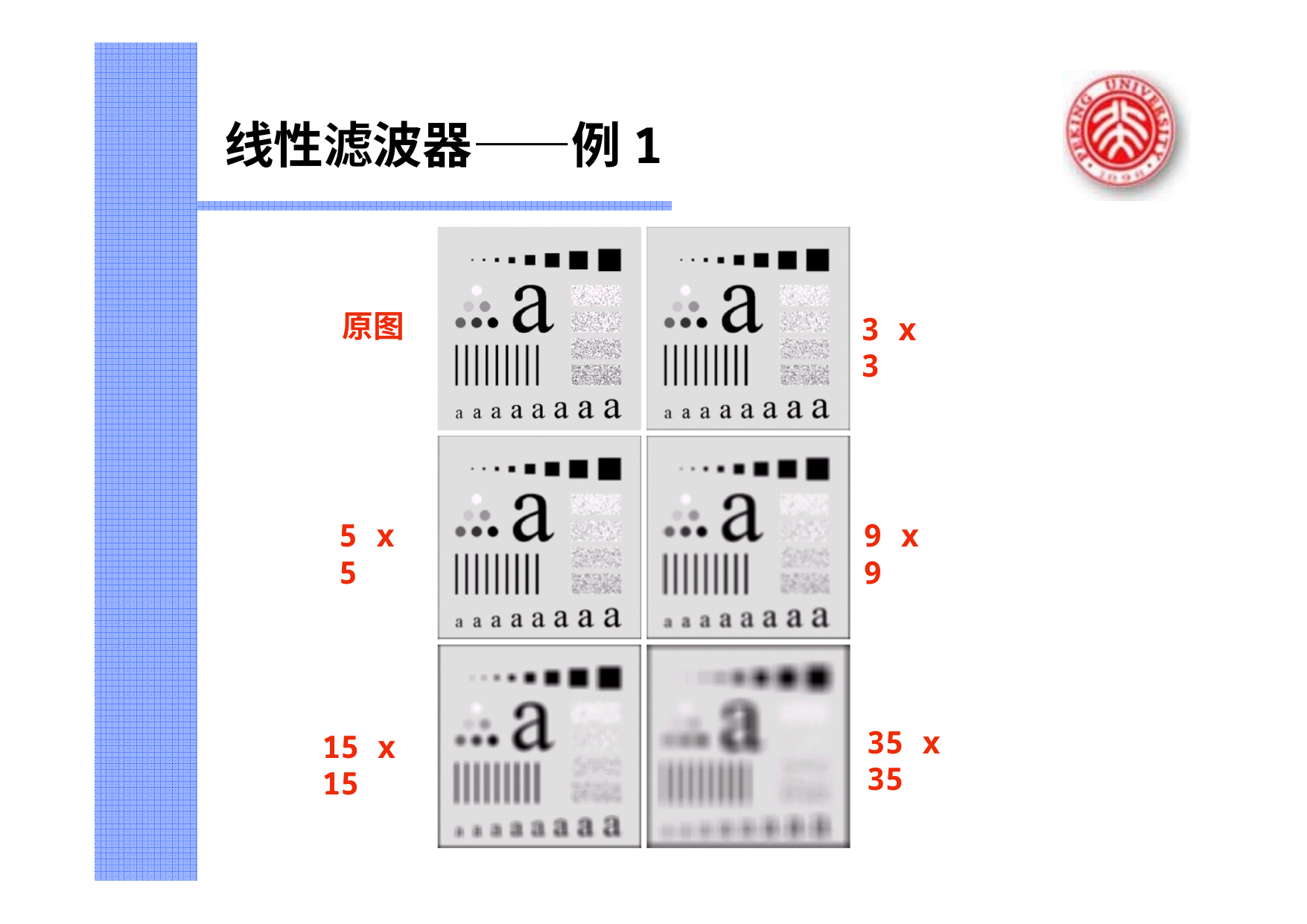

# 线性滤波器——例1

原图
3 x 3
5 x 5
9 x 9
35 x 35
15 x 15